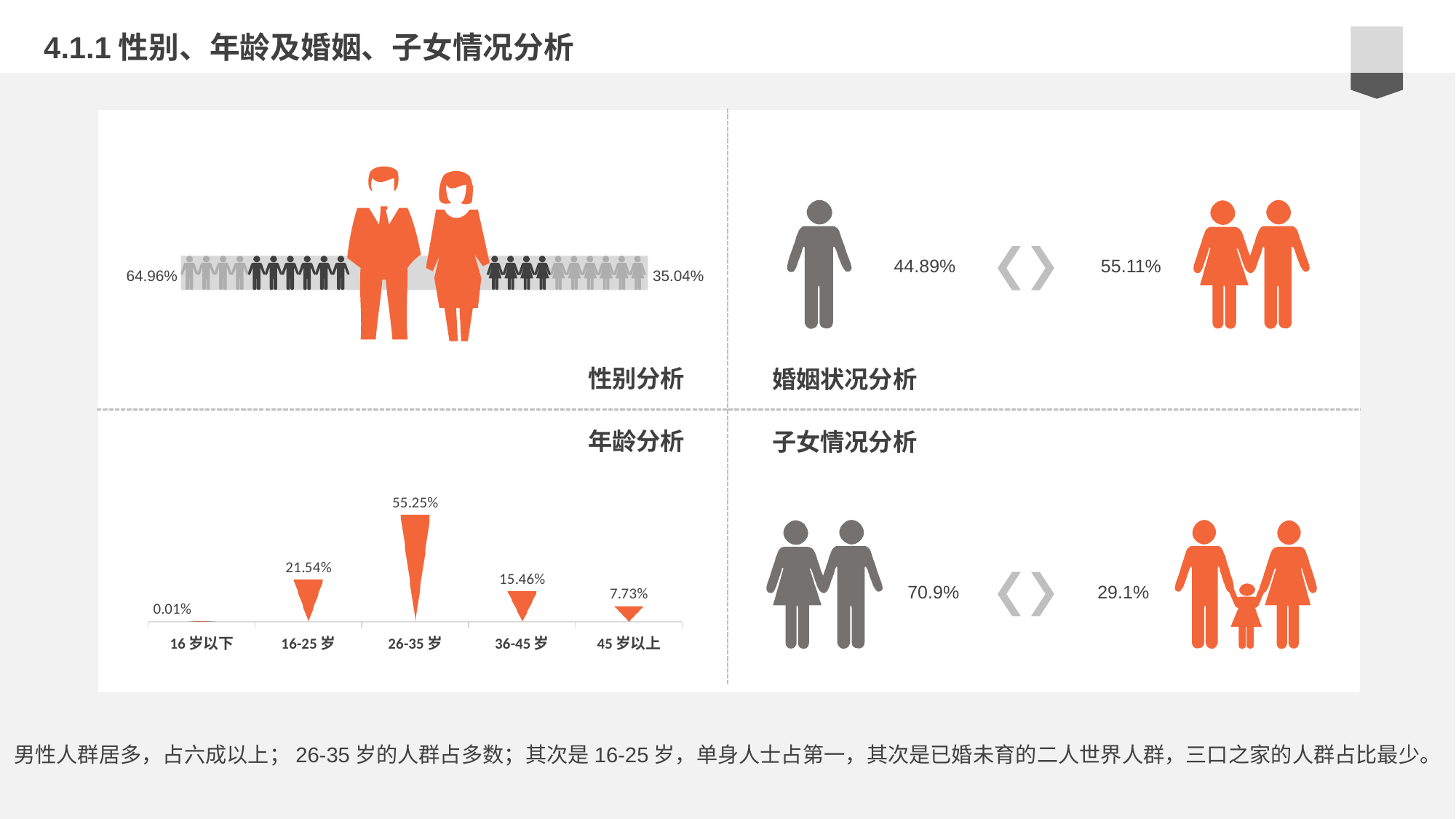

4.1.1性别、年龄及婚姻、子女情况分析
107

44.89%
55.11%

64.96%
35.04%
性别分析
婚姻状况分析
年龄分析
子女情况分析

### Chart

| Category | 年龄 |
|---|---|
| 16岁以下 | 0.0001 |
| 16-25岁 | 0.2154 |
| 26-35岁 | 0.5525 |
| 36-45岁 | 0.1546 |
| 45岁以上 | 0.0773 |

70.9%
29.1%
男性人群居多，占六成以上；26-35岁的人群占多数；其次是16-25岁，单身人士占第一，其次是已婚未育的二人世界人群，三口之家的人群占比最少。